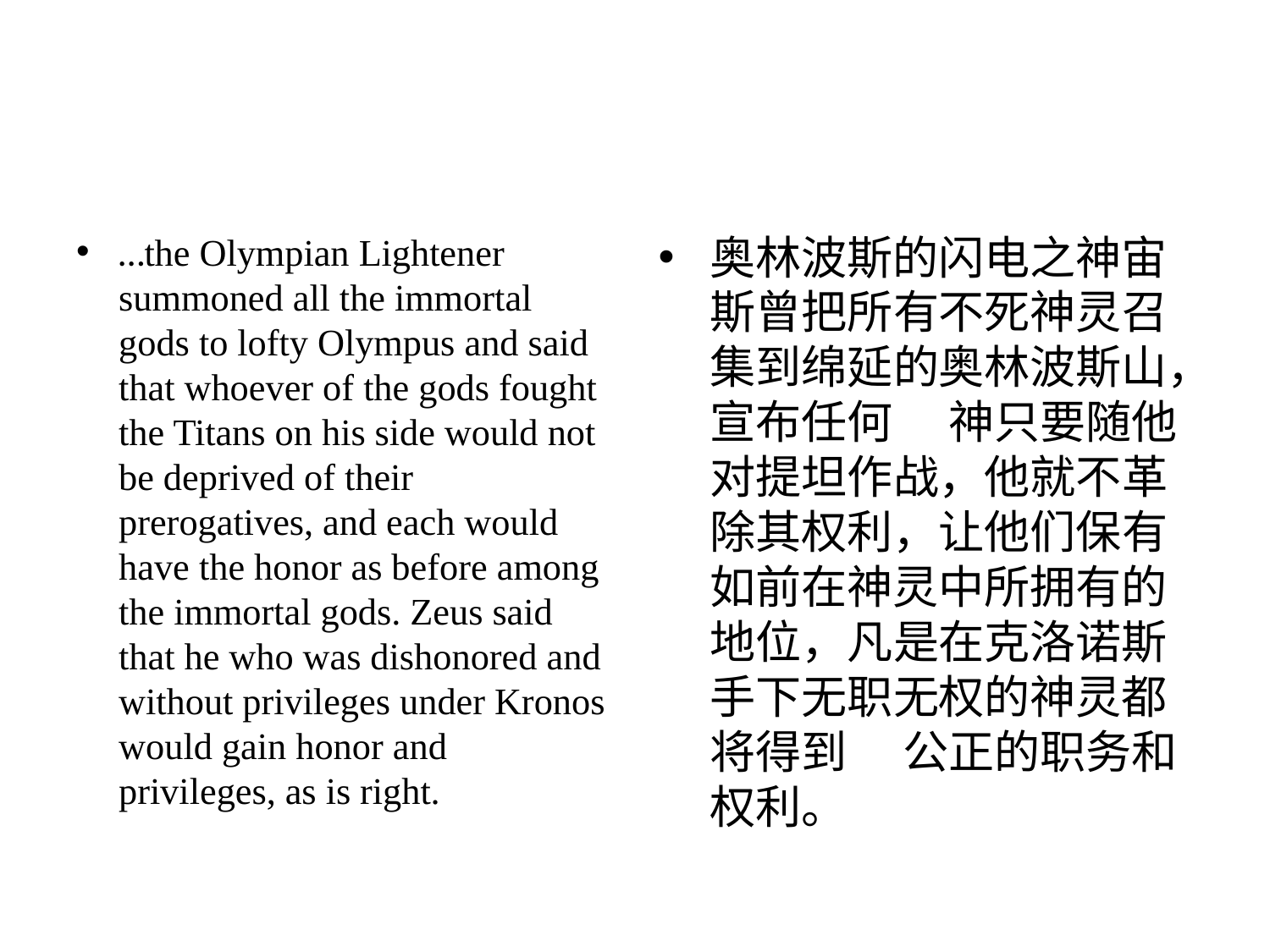

#
…the Olympian Lightener summoned all the immortal gods to lofty Olympus and said that whoever of the gods fought the Titans on his side would not be deprived of their prerogatives, and each would have the honor as before among the immortal gods. Zeus said that he who was dishonored and without privileges under Kronos would gain honor and privileges, as is right.
奥林波斯的闪电之神宙斯曾把所有不死神灵召集到绵延的奥林波斯⼭，宣布任何 　神只要随他对提坦作战，他就不⾰除其权利，让他们保有如前在神灵中所拥有的地位，凡是在克洛诺斯⼿下⽆职⽆权的神灵都将得到 　公正的职务和权利。